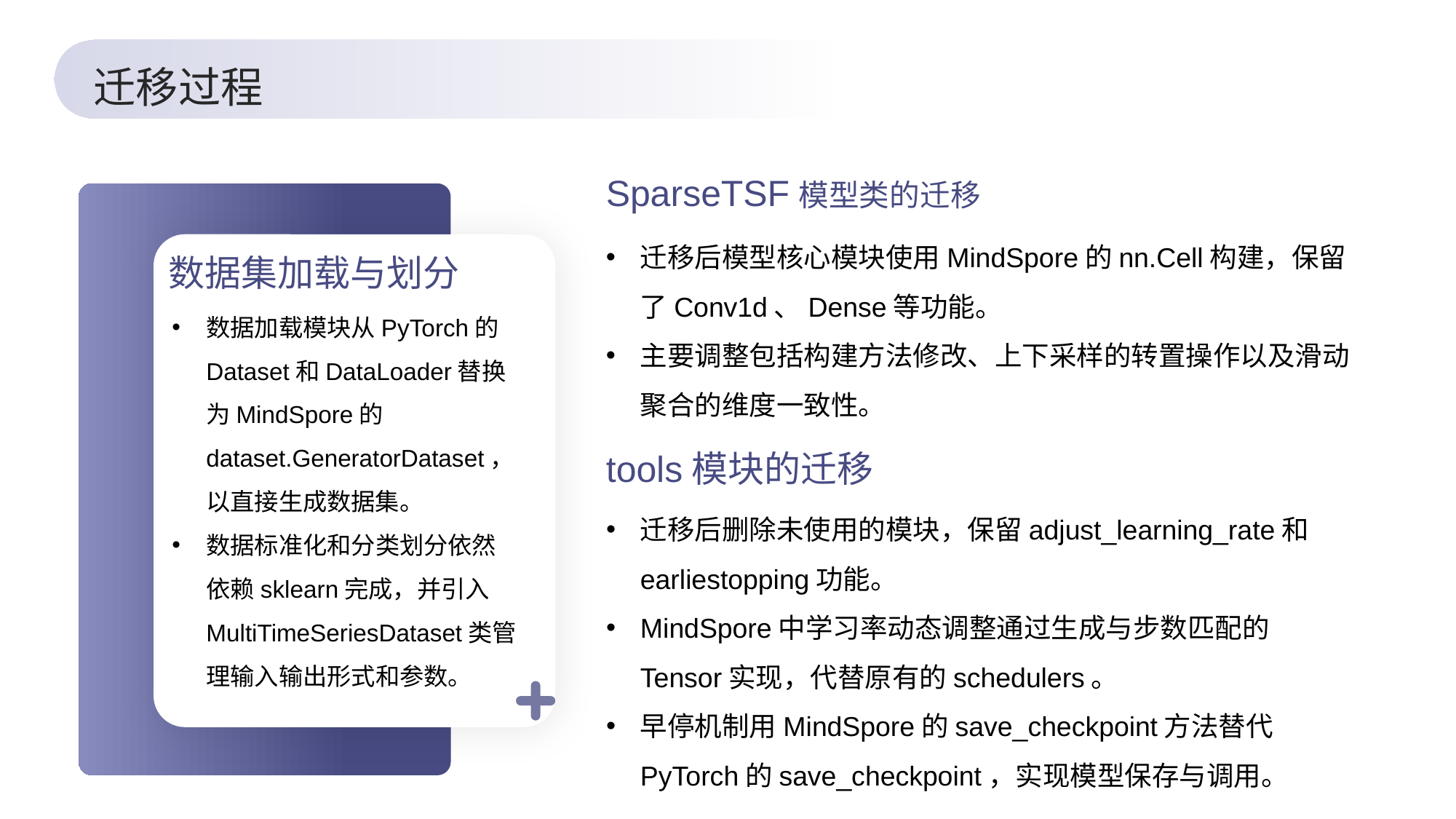

迁移过程
SparseTSF模型类的迁移

数据集加载与划分
迁移后模型核心模块使用MindSpore的nn.Cell构建，保留了Conv1d、Dense等功能。
主要调整包括构建方法修改、上下采样的转置操作以及滑动聚合的维度一致性。

数据加载模块从PyTorch的Dataset和DataLoader替换为MindSpore的dataset.GeneratorDataset，以直接生成数据集。
数据标准化和分类划分依然依赖sklearn完成，并引入MultiTimeSeriesDataset类管理输入输出形式和参数。
tools模块的迁移
迁移后删除未使用的模块，保留adjust_learning_rate和earliestopping功能。
MindSpore中学习率动态调整通过生成与步数匹配的Tensor实现，代替原有的schedulers。
早停机制用MindSpore的save_checkpoint方法替代PyTorch的save_checkpoint，实现模型保存与调用。